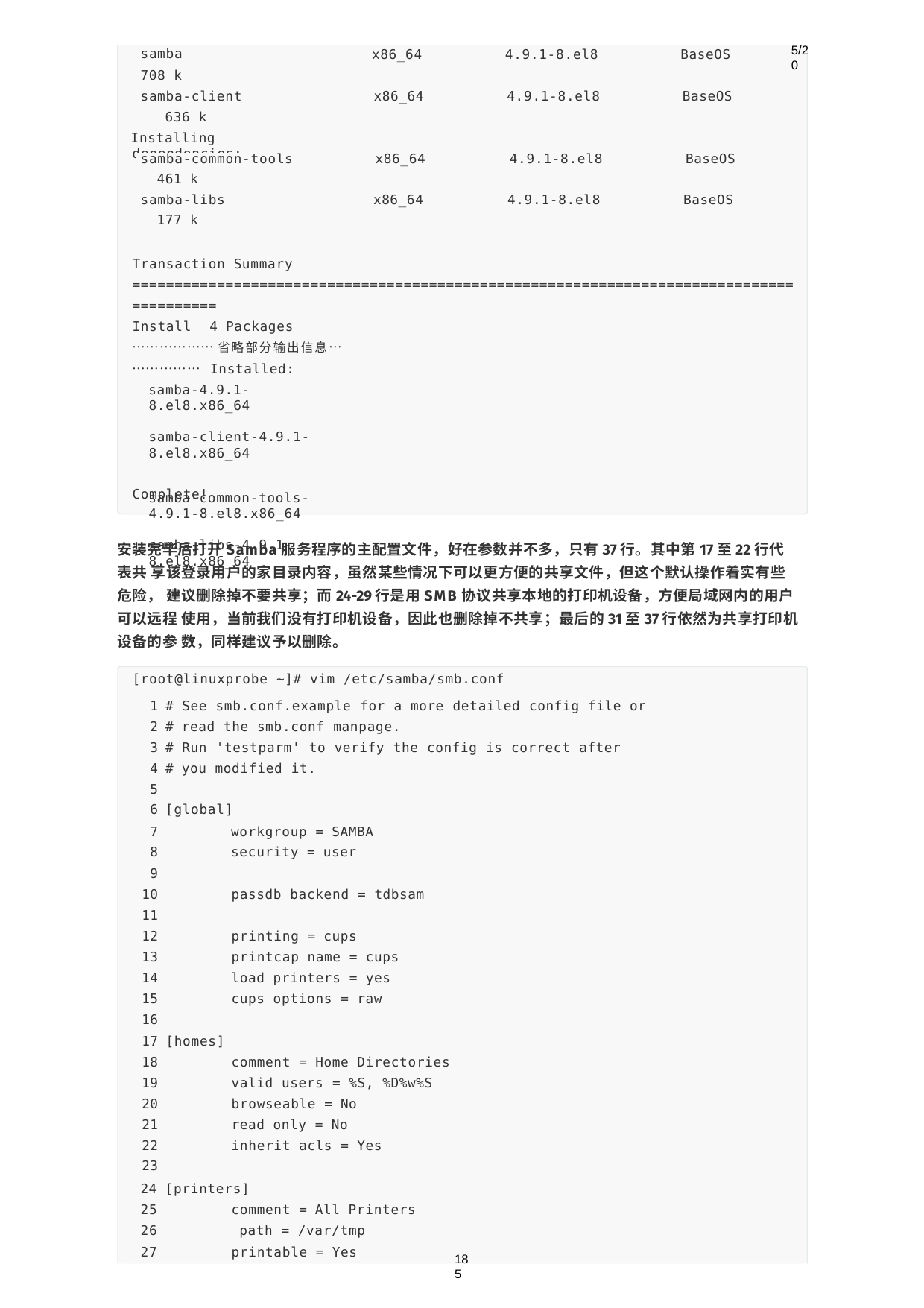

samba  708 k
samba-client  636 k
Installing dependencies:
5/20
x86_64
4.9.1-8.el8
BaseOS

x86_64
4.9.1-8.el8
BaseOS
| samba-common-tools | x86\_64 | 4.9.1-8.el8 | BaseOS |
| --- | --- | --- | --- |
| 461 k |  |  |  |
| samba-libs | x86\_64 | 4.9.1-8.el8 | BaseOS |
| 177 k |  |  |  |
Transaction Summary
==============================================================================
==========
Install	4 Packages
………………省略部分输出信息………………  Installed:
samba-4.9.1-8.el8.x86_64	samba-client-4.9.1-8.el8.x86_64

samba-common-tools-4.9.1-8.el8.x86_64	samba-libs-4.9.1-8.el8.x86_64
Complete!

安装完毕后打开Samba服务程序的主配置文件，好在参数并不多，只有37行。其中第17至22行代表共 享该登录用户的家目录内容，虽然某些情况下可以更方便的共享文件，但这个默认操作着实有些危险， 建议删除掉不要共享；而24-29行是用SMB协议共享本地的打印机设备，方便局域网内的用户可以远程 使用，当前我们没有打印机设备，因此也删除掉不共享；最后的31至37行依然为共享打印机设备的参 数，同样建议予以删除。

[root@linuxprobe ~]# vim /etc/samba/smb.conf

| 1 | # See smb.conf.example for a more detailed config file |  | or |
| --- | --- | --- | --- |
| 2 | # read the smb.conf manpage. |  |  |
| 3 | # Run 'testparm' to verify the config is correct after |  |  |
| 4 | # you modified it. |  |  |
| 5 |  |  |  |
| 6 | [global] |  |  |
| 7 |  | workgroup = SAMBA |  |
| 8 |  | security = user |  |
| 9 |  |  |  |
| 10 |  | passdb backend = tdbsam |  |
| 11 |  |  |  |
| 12 |  | printing = cups |  |
| 13 |  | printcap name = cups |  |
| 14 |  | load printers = yes |  |
| 15 |  | cups options = raw |  |
| 16 |  |  |  |
| 17 | [homes] |  |  |
| 18 |  | comment = Home Directories |  |
| 19 |  | valid users = %S, %D%w%S |  |
| 20 |  | browseable = No |  |
| 21 |  | read only = No |  |
| 22 |  | inherit acls = Yes |  |
| 23 |  |  |  |
24 [printers]
25
26
27
comment = All Printers  path = /var/tmp
printable = Yes
185